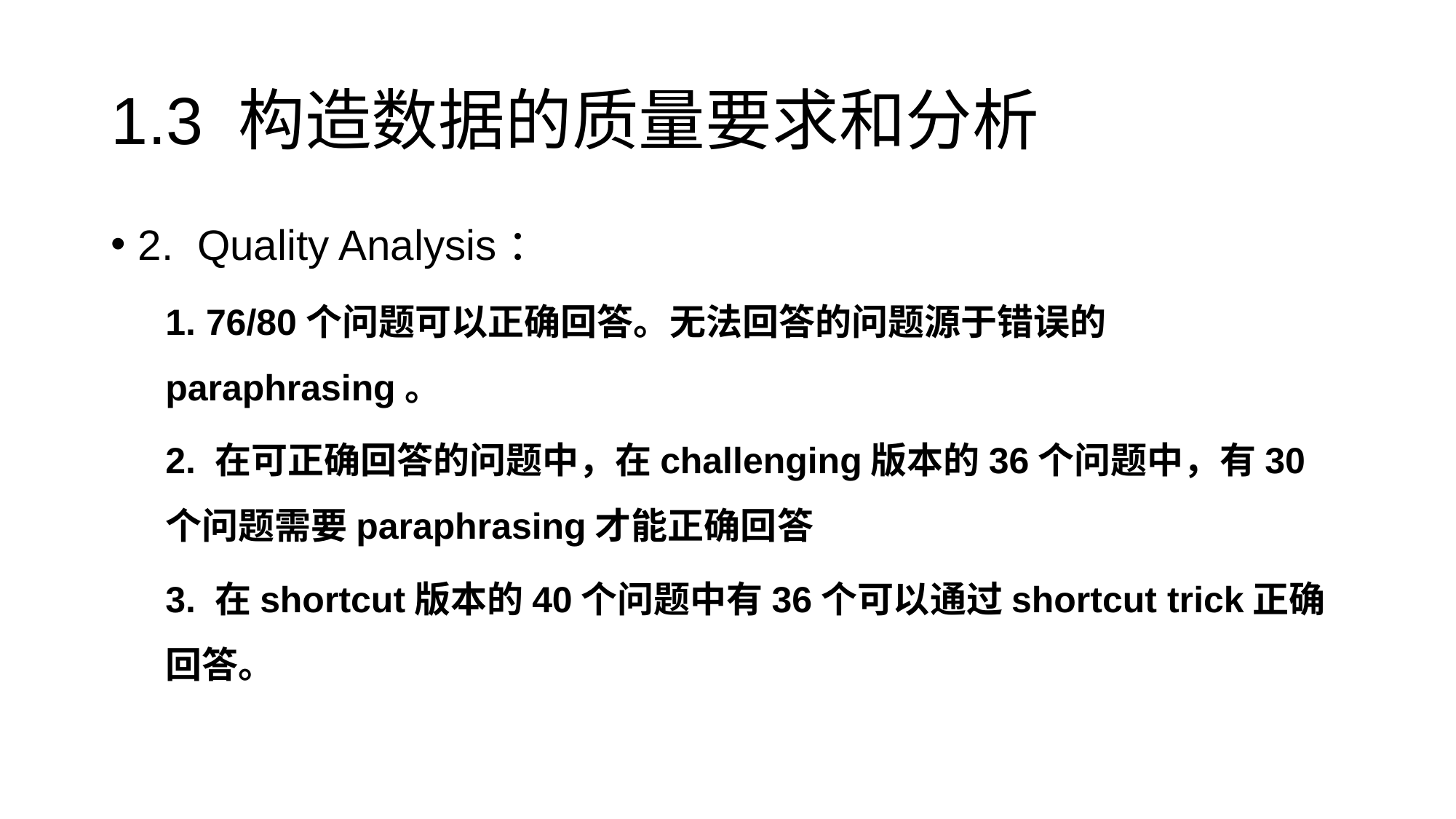

# 1.3 构造数据的质量要求和分析
2.  Quality Analysis：
1. 76/80个问题可以正确回答。无法回答的问题源于错误的paraphrasing。
2. 在可正确回答的问题中，在challenging版本的36个问题中，有30个问题需要paraphrasing才能正确回答
3. 在shortcut版本的40个问题中有36个可以通过shortcut trick正确回答。